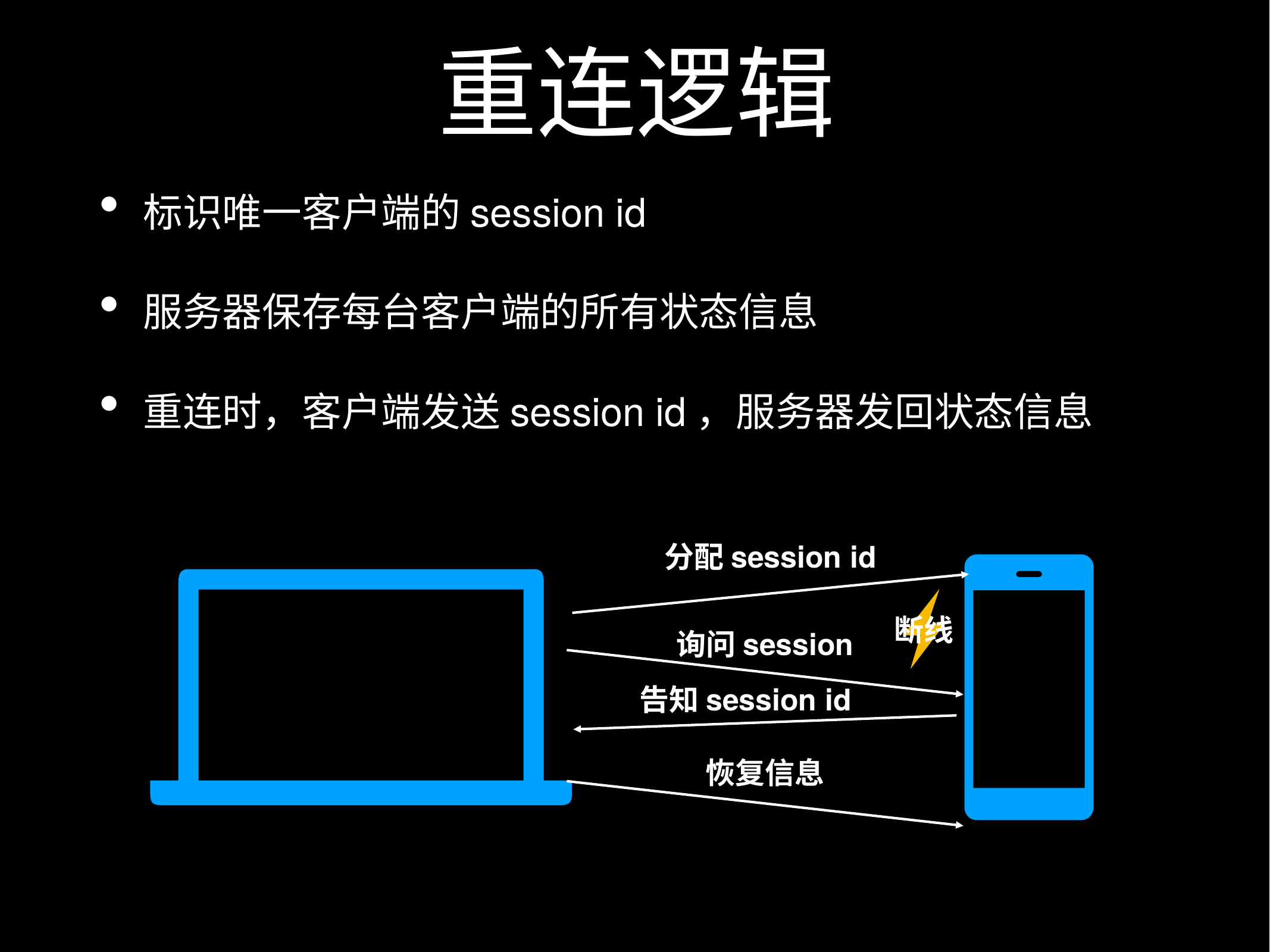

# 重连逻辑
标识唯一客户端的session id
服务器保存每台客户端的所有状态信息
重连时，客户端发送session id，服务器发回状态信息
分配session id

断线
询问session

告知session id

恢复信息